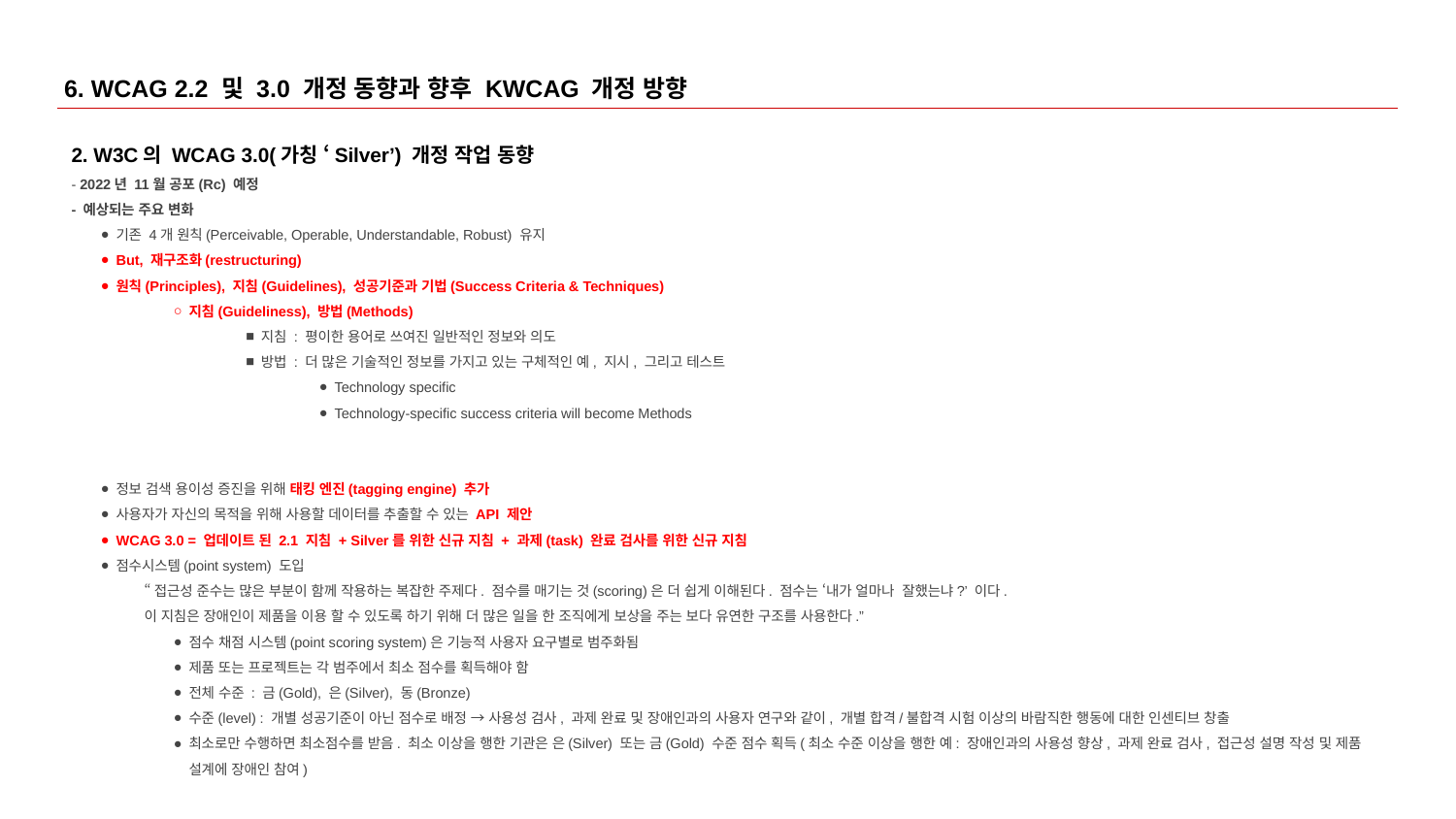

# 6. WCAG 2.2 및 3.0 개정 동향과 향후 KWCAG 개정 방향
2. W3C의 WCAG 3.0(가칭 ‘Silver’) 개정 작업 동향
- 2022년 11월 공포(Rc) 예정
- 예상되는 주요 변화
기존 4개 원칙(Perceivable, Operable, Understandable, Robust) 유지
But, 재구조화(restructuring)
원칙(Principles), 지침(Guidelines), 성공기준과 기법(Success Criteria & Techniques)
지침(Guideliness), 방법(Methods)
지침 : 평이한 용어로 쓰여진 일반적인 정보와 의도
방법 : 더 많은 기술적인 정보를 가지고 있는 구체적인 예, 지시, 그리고 테스트
Technology specific
Technology-specific success criteria will become Methods

정보 검색 용이성 증진을 위해 태킹 엔진(tagging engine) 추가
사용자가 자신의 목적을 위해 사용할 데이터를 추출할 수 있는 API 제안
WCAG 3.0 = 업데이트 된 2.1 지침 + Silver를 위한 신규 지침 + 과제(task) 완료 검사를 위한 신규 지침
점수시스템(point system) 도입
“접근성 준수는 많은 부분이 함께 작용하는 복잡한 주제다. 점수를 매기는 것(scoring)은 더 쉽게 이해된다. 점수는 ‘내가 얼마나  잘했는냐?’ 이다.
이 지침은 장애인이 제품을 이용 할 수 있도록 하기 위해 더 많은 일을 한 조직에게 보상을 주는 보다 유연한 구조를 사용한다.”
점수 채점 시스템(point scoring system)은 기능적 사용자 요구별로 범주화됨
제품 또는 프로젝트는 각 범주에서 최소 점수를 획득해야 함
전체 수준 : 금(Gold), 은(Silver), 동(Bronze)
수준(level) : 개별 성공기준이 아닌 점수로 배정 → 사용성 검사, 과제 완료 및 장애인과의 사용자 연구와 같이, 개별 합격/불합격 시험 이상의 바람직한 행동에 대한 인센티브 창출
최소로만 수행하면 최소점수를 받음. 최소 이상을 행한 기관은 은(Silver) 또는 금(Gold) 수준 점수 획득(최소 수준 이상을 행한 예: 장애인과의 사용성 향상, 과제 완료 검사, 접근성 설명 작성 및 제품 설계에 장애인 참여)